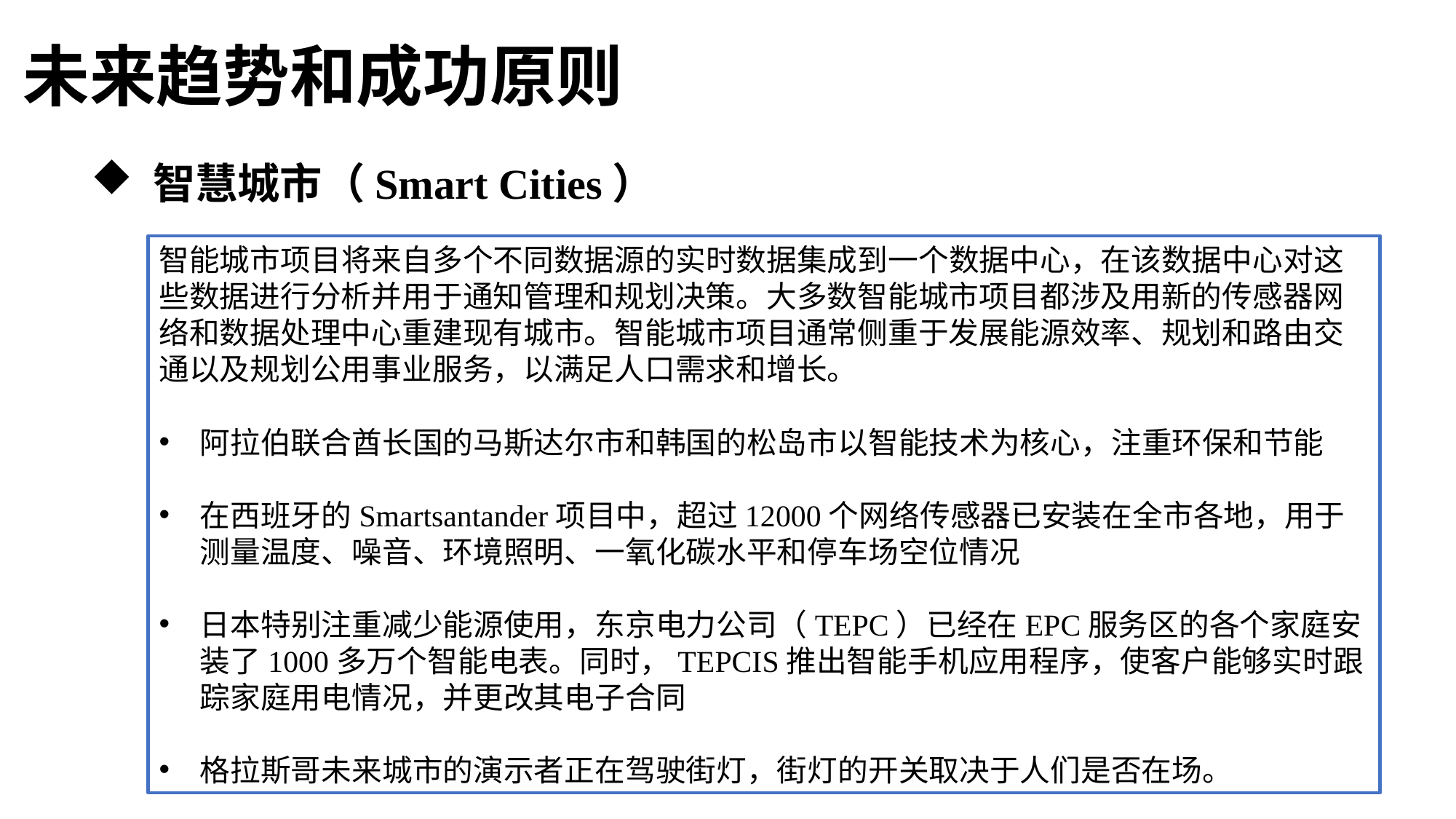

未来趋势和成功原则

 智慧城市（Smart Cities）
智能城市项目将来自多个不同数据源的实时数据集成到一个数据中心，在该数据中心对这些数据进行分析并用于通知管理和规划决策。大多数智能城市项目都涉及用新的传感器网络和数据处理中心重建现有城市。智能城市项目通常侧重于发展能源效率、规划和路由交通以及规划公用事业服务，以满足人口需求和增长。

阿拉伯联合酋长国的马斯达尔市和韩国的松岛市以智能技术为核心，注重环保和节能

在西班牙的Smartsantander项目中，超过12000个网络传感器已安装在全市各地，用于测量温度、噪音、环境照明、一氧化碳水平和停车场空位情况

日本特别注重减少能源使用，东京电力公司（TEPC）已经在EPC服务区的各个家庭安装了1000多万个智能电表。同时，TEPCIS推出智能手机应用程序，使客户能够实时跟踪家庭用电情况，并更改其电子合同

格拉斯哥未来城市的演示者正在驾驶街灯，街灯的开关取决于人们是否在场。